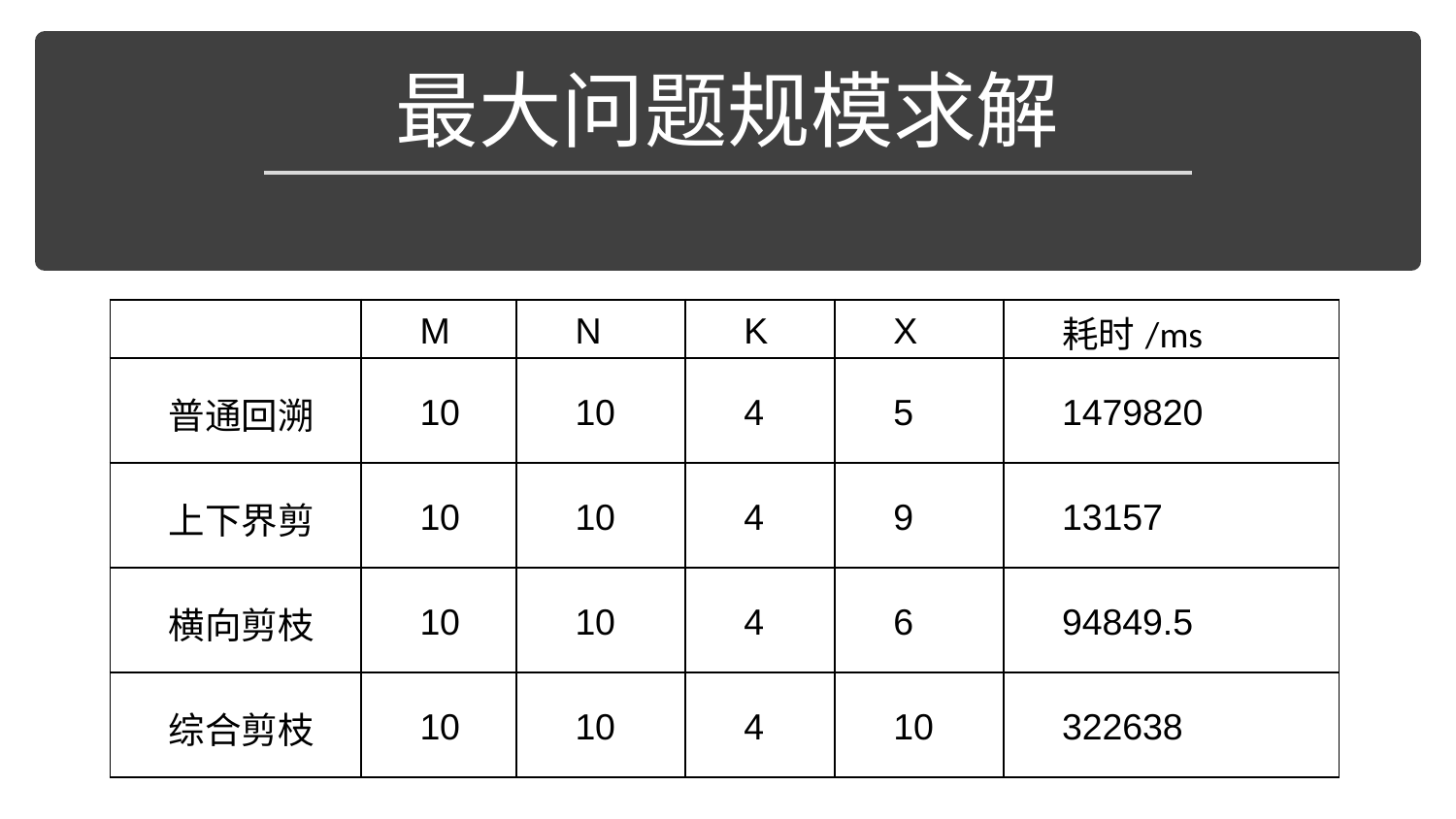

最大问题规模求解
|  | M | N | K | X | 耗时/ms |
| --- | --- | --- | --- | --- | --- |
| 普通回溯 | 10 | 10 | 4 | 5 | 1479820 |
| 上下界剪 | 10 | 10 | 4 | 9 | 13157 |
| 横向剪枝 | 10 | 10 | 4 | 6 | 94849.5 |
| 综合剪枝 | 10 | 10 | 4 | 10 | 322638 |